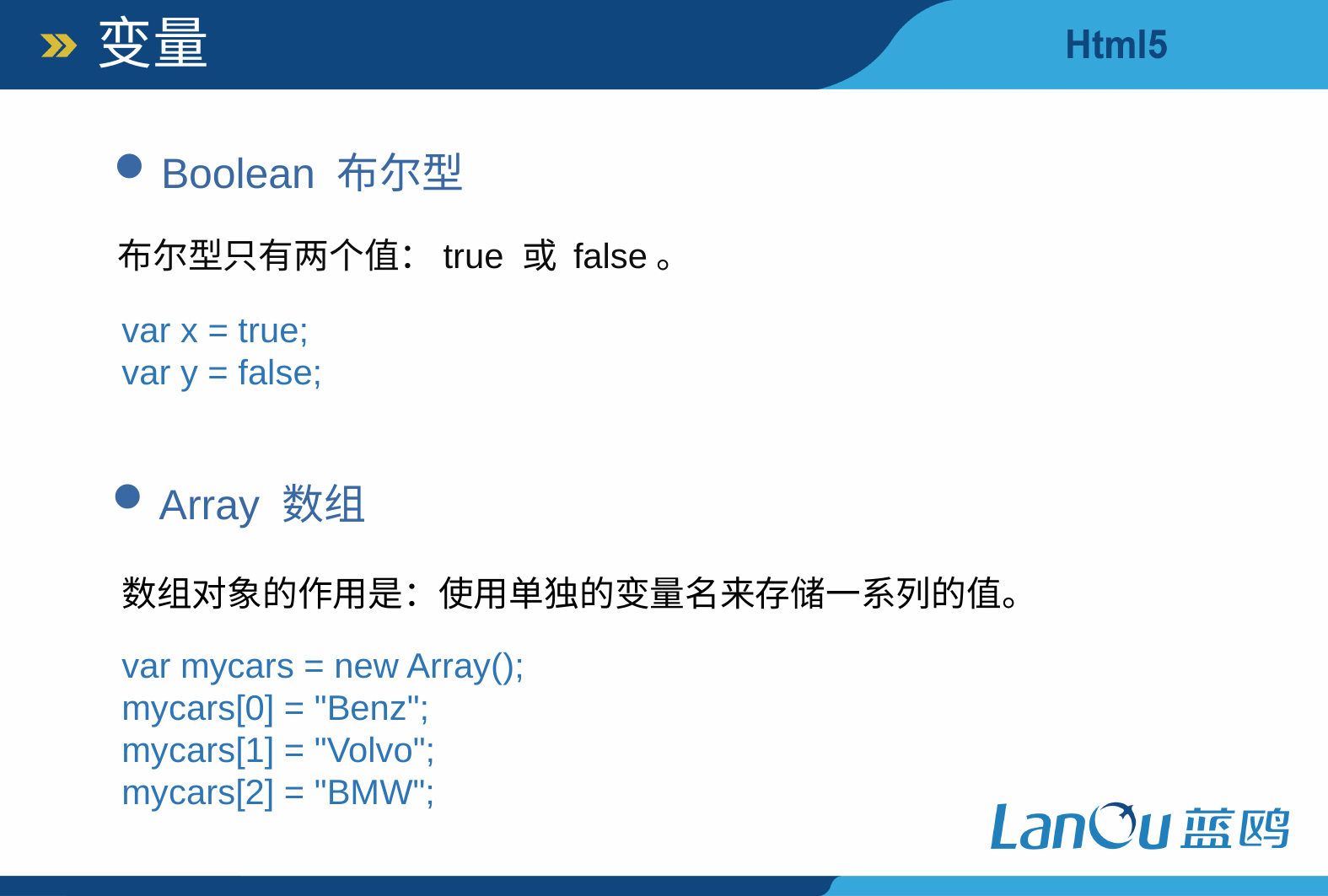

变量
Boolean 布尔型
布尔型只有两个值：true 或 false。
var x = true;
var y = false;
Array 数组
数组对象的作用是：使用单独的变量名来存储一系列的值。
var mycars = new Array();
mycars[0] = "Benz";
mycars[1] = "Volvo";
mycars[2] = "BMW";